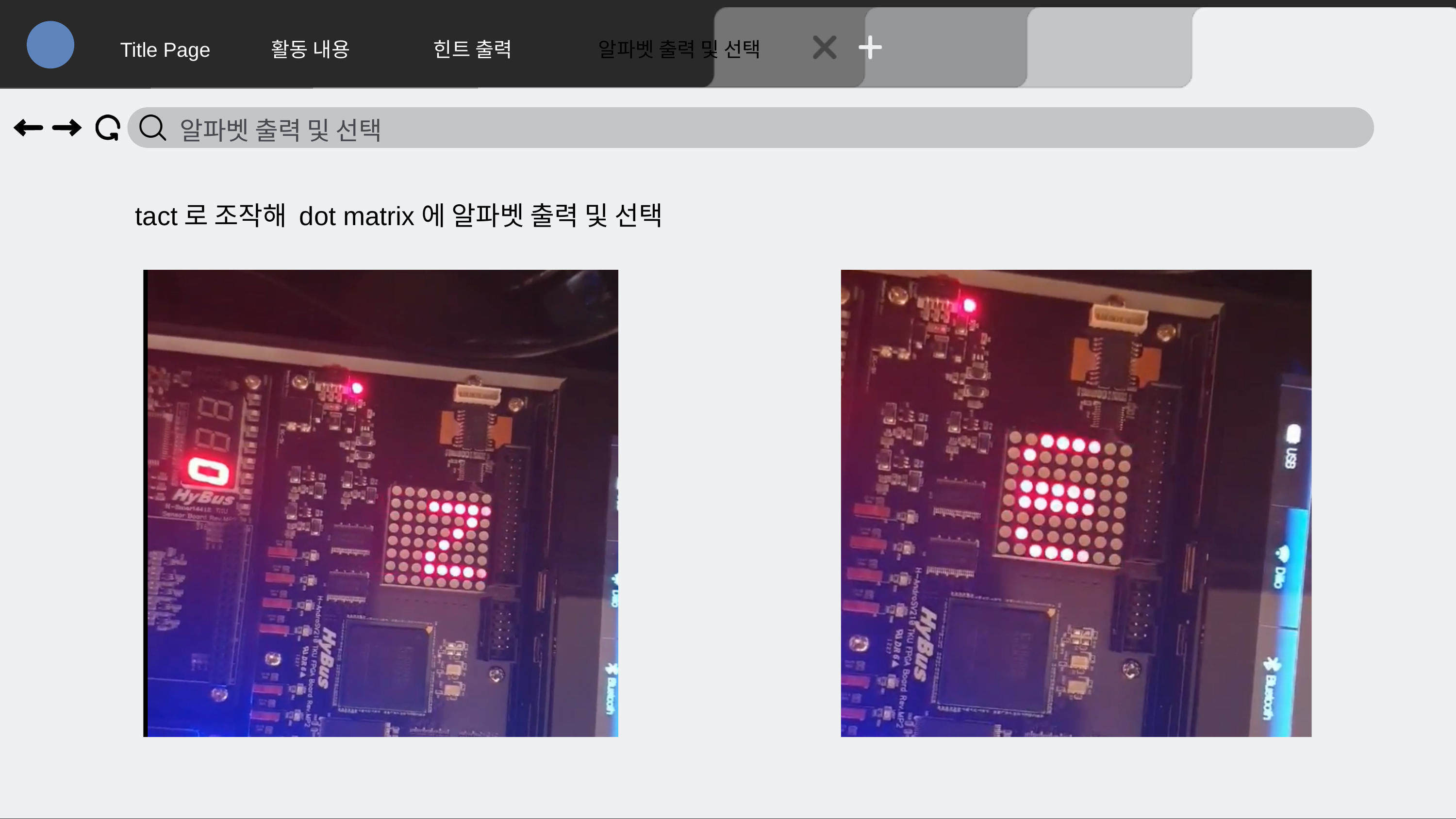

Title Page
활동 내용
힌트 출력
알파벳 출력 및 선택

알파벳 출력 및 선택

tact로 조작해 dot matrix에 알파벳 출력 및 선택